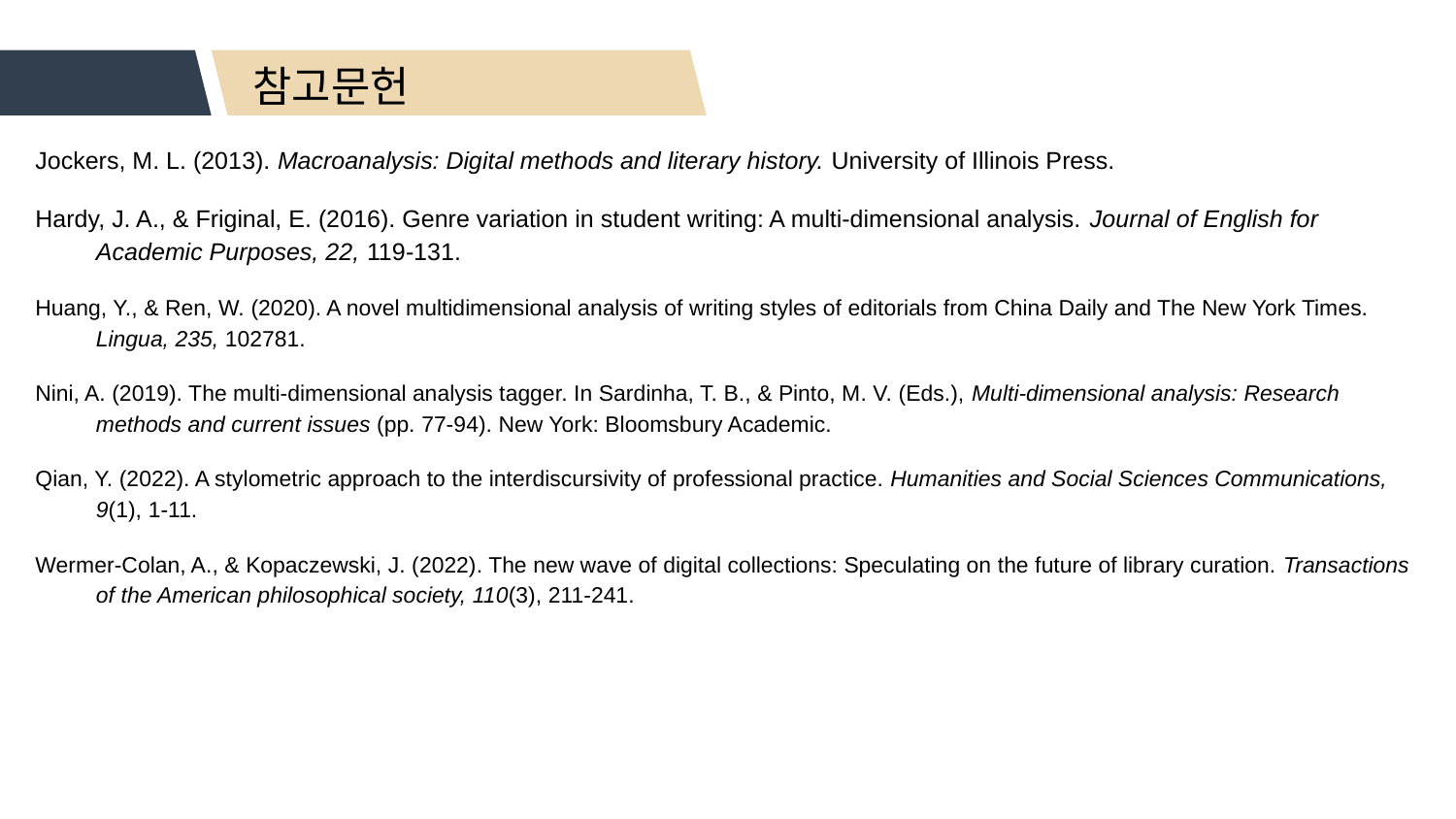

참고문헌
Jockers, M. L. (2013). Macroanalysis: Digital methods and literary history. University of Illinois Press.
Hardy, J. A., & Friginal, E. (2016). Genre variation in student writing: A multi-dimensional analysis. Journal of English for Academic Purposes, 22, 119-131.
Huang, Y., & Ren, W. (2020). A novel multidimensional analysis of writing styles of editorials from China Daily and The New York Times. Lingua, 235, 102781.
Nini, A. (2019). The multi-dimensional analysis tagger. In Sardinha, T. B., & Pinto, M. V. (Eds.), Multi-dimensional analysis: Research methods and current issues (pp. 77-94). New York: Bloomsbury Academic.
Qian, Y. (2022). A stylometric approach to the interdiscursivity of professional practice. Humanities and Social Sciences Communications, 9(1), 1-11.
Wermer-Colan, A., & Kopaczewski, J. (2022). The new wave of digital collections: Speculating on the future of library curation. Transactions of the American philosophical society, 110(3), 211-241.